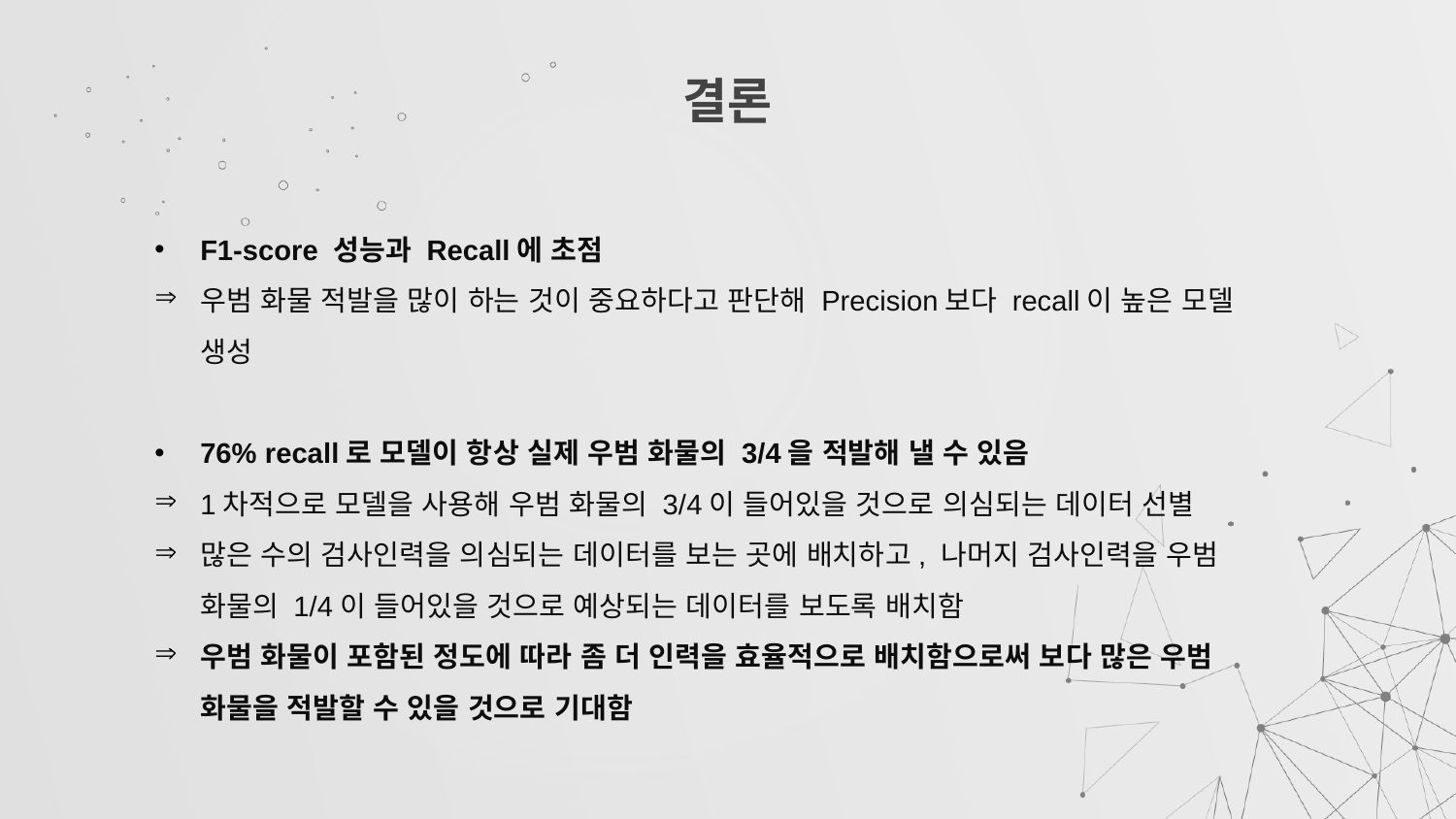

# 결론
F1-score 성능과 Recall에 초점
우범 화물 적발을 많이 하는 것이 중요하다고 판단해 Precision보다 recall이 높은 모델 생성

76% recall로 모델이 항상 실제 우범 화물의 3/4을 적발해 낼 수 있음
1차적으로 모델을 사용해 우범 화물의 3/4이 들어있을 것으로 의심되는 데이터 선별
많은 수의 검사인력을 의심되는 데이터를 보는 곳에 배치하고, 나머지 검사인력을 우범 화물의 1/4이 들어있을 것으로 예상되는 데이터를 보도록 배치함
우범 화물이 포함된 정도에 따라 좀 더 인력을 효율적으로 배치함으로써 보다 많은 우범 화물을 적발할 수 있을 것으로 기대함